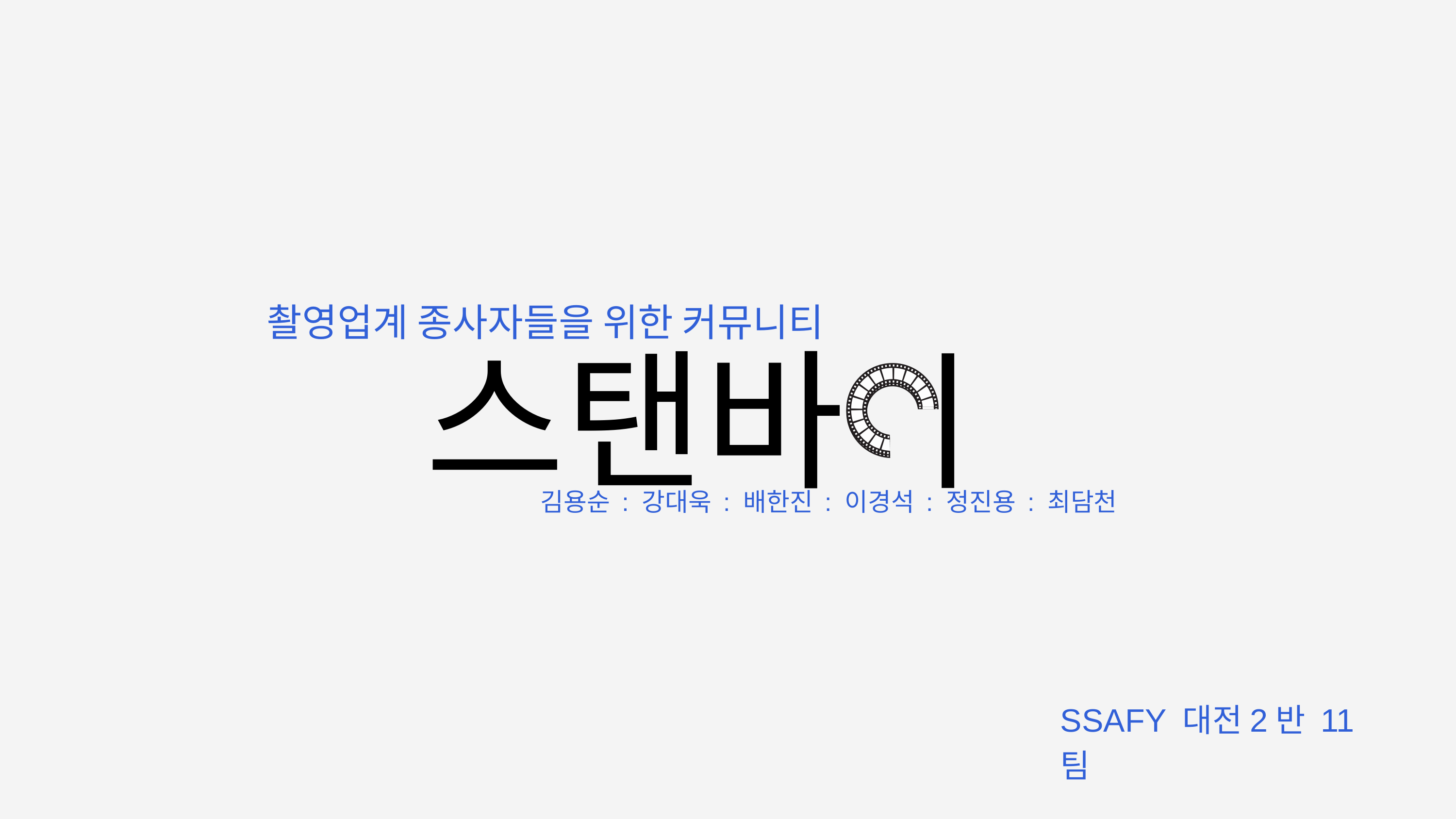

촬영업계 종사자들을 위한 커뮤니티
스탠바 ㅣ

김용순 : 강대욱 : 배한진 : 이경석 : 정진용 : 최담천
SSAFY 대전2반 11팀